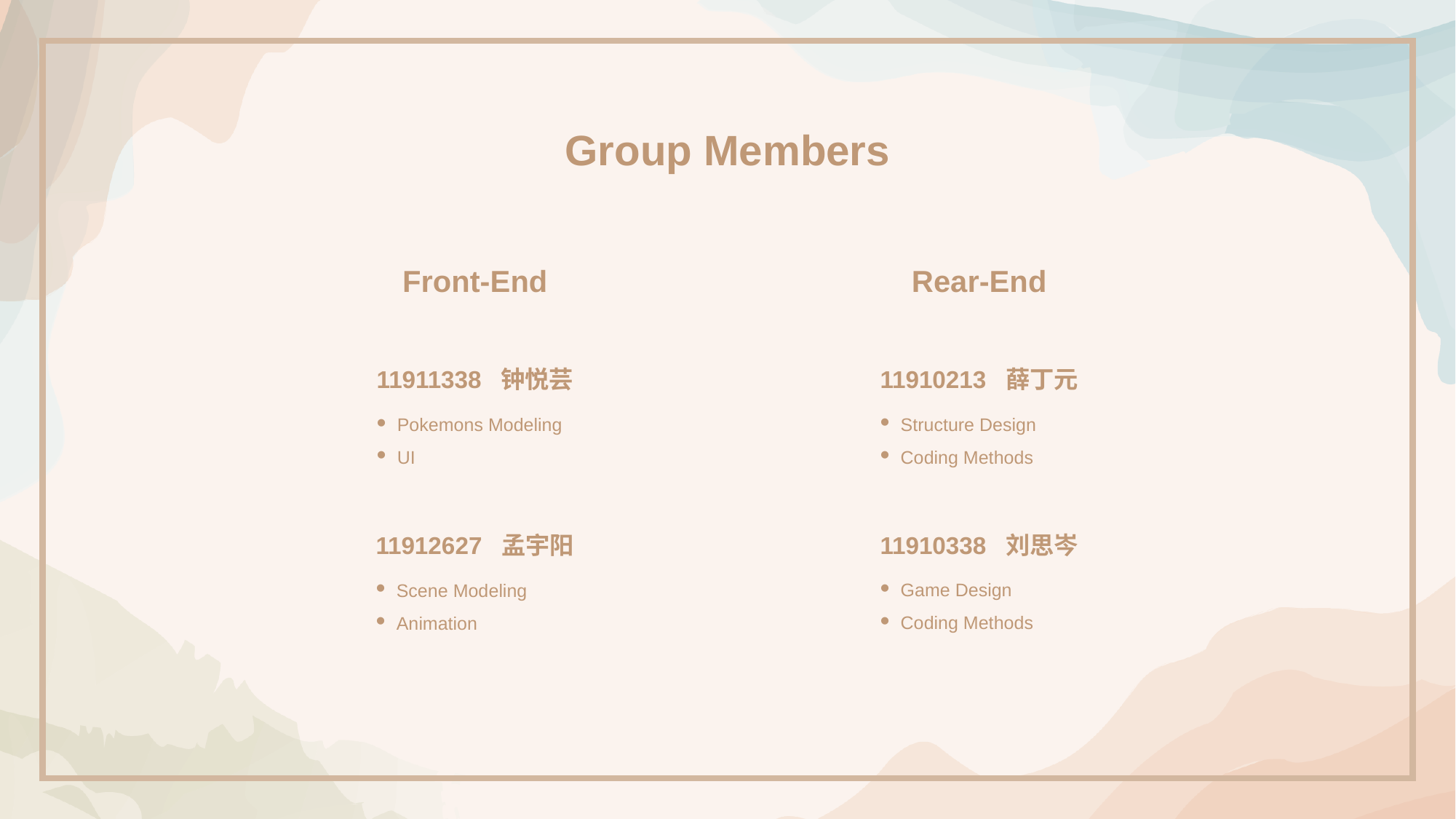

Group Members
Front-End
Rear-End
11910213  薛丁元
Structure Design
Coding Methods
11911338  钟悦芸
Pokemons Modeling
UI
11910338  刘思岑
Game Design
Coding Methods
11912627  孟宇阳
Scene Modeling
Animation